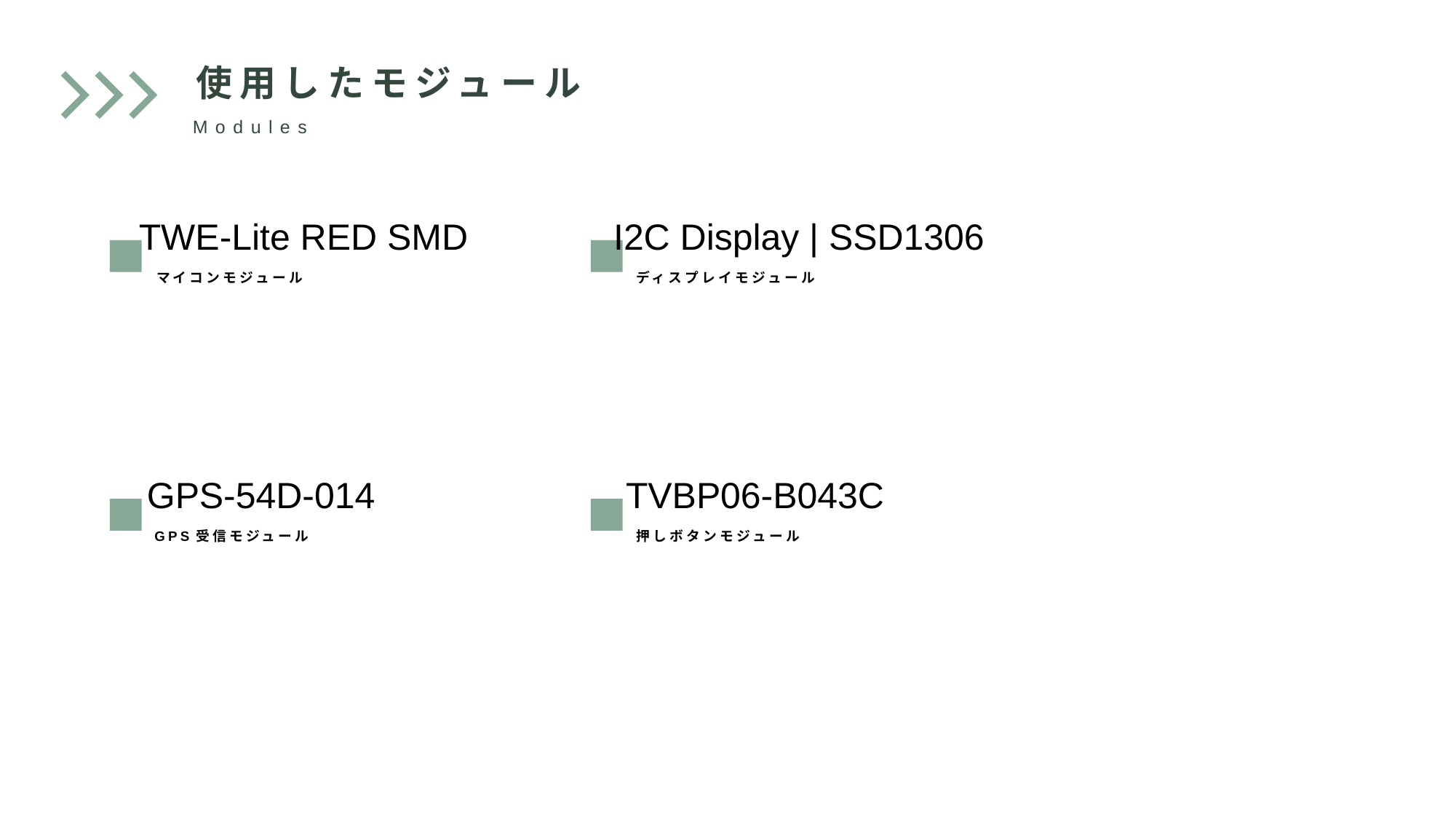

使用したモジュール

Modules
TWE-Lite RED SMD
マイコンモジュール

I2C Display | SSD1306
ディスプレイモジュール

GPS-54D-014
GPS受信モジュール

TVBP06-B043C
押しボタンモジュール